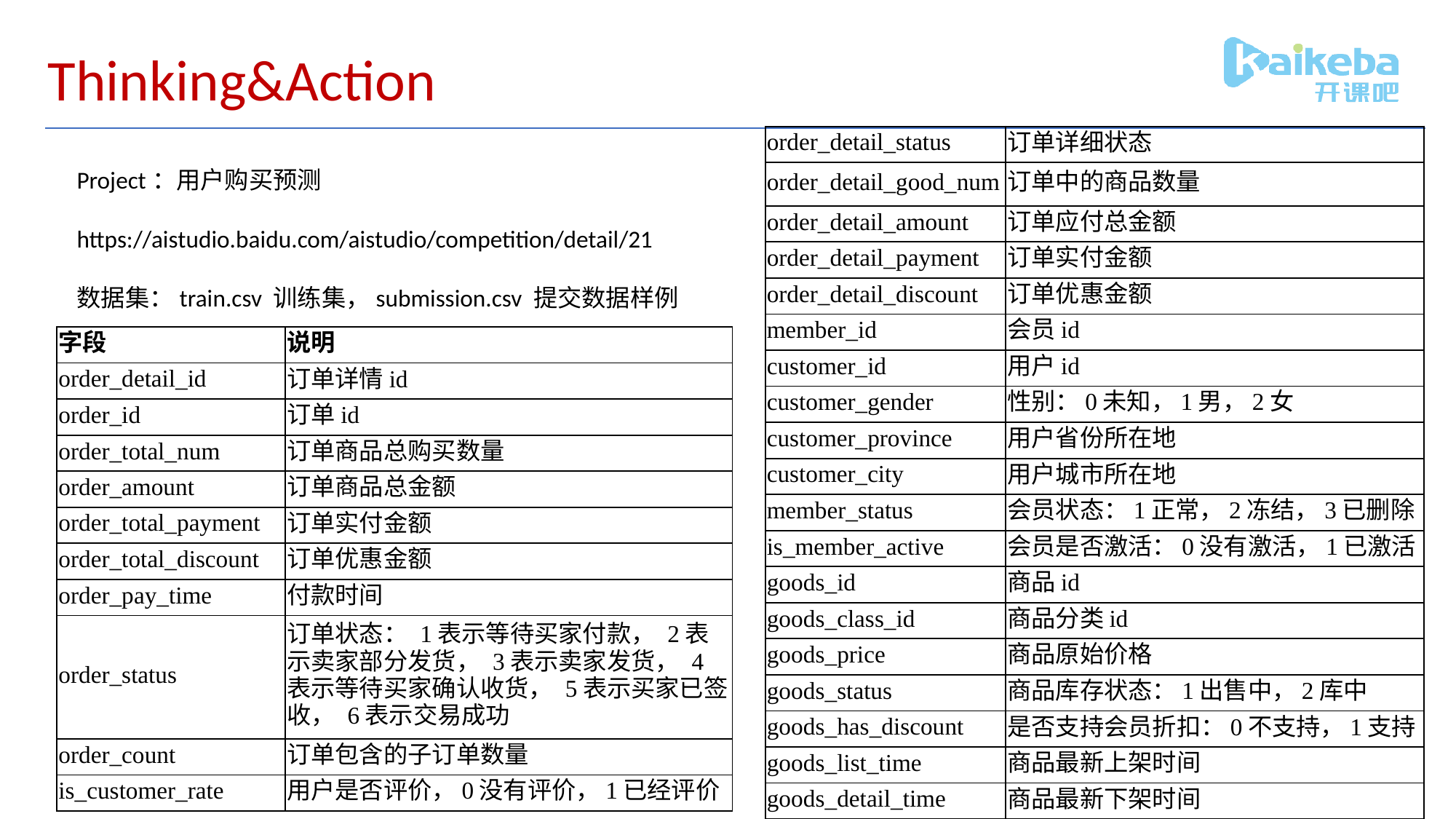

# Thinking&Action
| order\_detail\_status | 订单详细状态 |
| --- | --- |
| order\_detail\_good\_num | 订单中的商品数量 |
| order\_detail\_amount | 订单应付总金额 |
| order\_detail\_payment | 订单实付金额 |
| order\_detail\_discount | 订单优惠金额 |
| member\_id | 会员id |
| customer\_id | 用户id |
| customer\_gender | 性别：0未知，1男，2女 |
| customer\_province | 用户省份所在地 |
| customer\_city | 用户城市所在地 |
| member\_status | 会员状态：1正常，2冻结，3已删除 |
| is\_member\_active | 会员是否激活：0没有激活，1已激活 |
| goods\_id | 商品id |
| goods\_class\_id | 商品分类id |
| goods\_price | 商品原始价格 |
| goods\_status | 商品库存状态：1出售中，2库中 |
| goods\_has\_discount | 是否支持会员折扣：0不支持，1支持 |
| goods\_list\_time | 商品最新上架时间 |
| goods\_detail\_time | 商品最新下架时间 |
Project：用户购买预测
https://aistudio.baidu.com/aistudio/competition/detail/21
数据集：train.csv 训练集，submission.csv 提交数据样例

| 字段 | 说明 |
| --- | --- |
| order\_detail\_id | 订单详情id |
| order\_id | 订单id |
| order\_total\_num | 订单商品总购买数量 |
| order\_amount | 订单商品总金额 |
| order\_total\_payment | 订单实付金额 |
| order\_total\_discount | 订单优惠金额 |
| order\_pay\_time | 付款时间 |
| order\_status | 订单状态： 1表示等待买家付款， 2表示卖家部分发货， 3表示卖家发货， 4表示等待买家确认收货， 5表示买家已签收， 6表示交易成功 |
| order\_count | 订单包含的子订单数量 |
| is\_customer\_rate | 用户是否评价，0没有评价，1已经评价 |